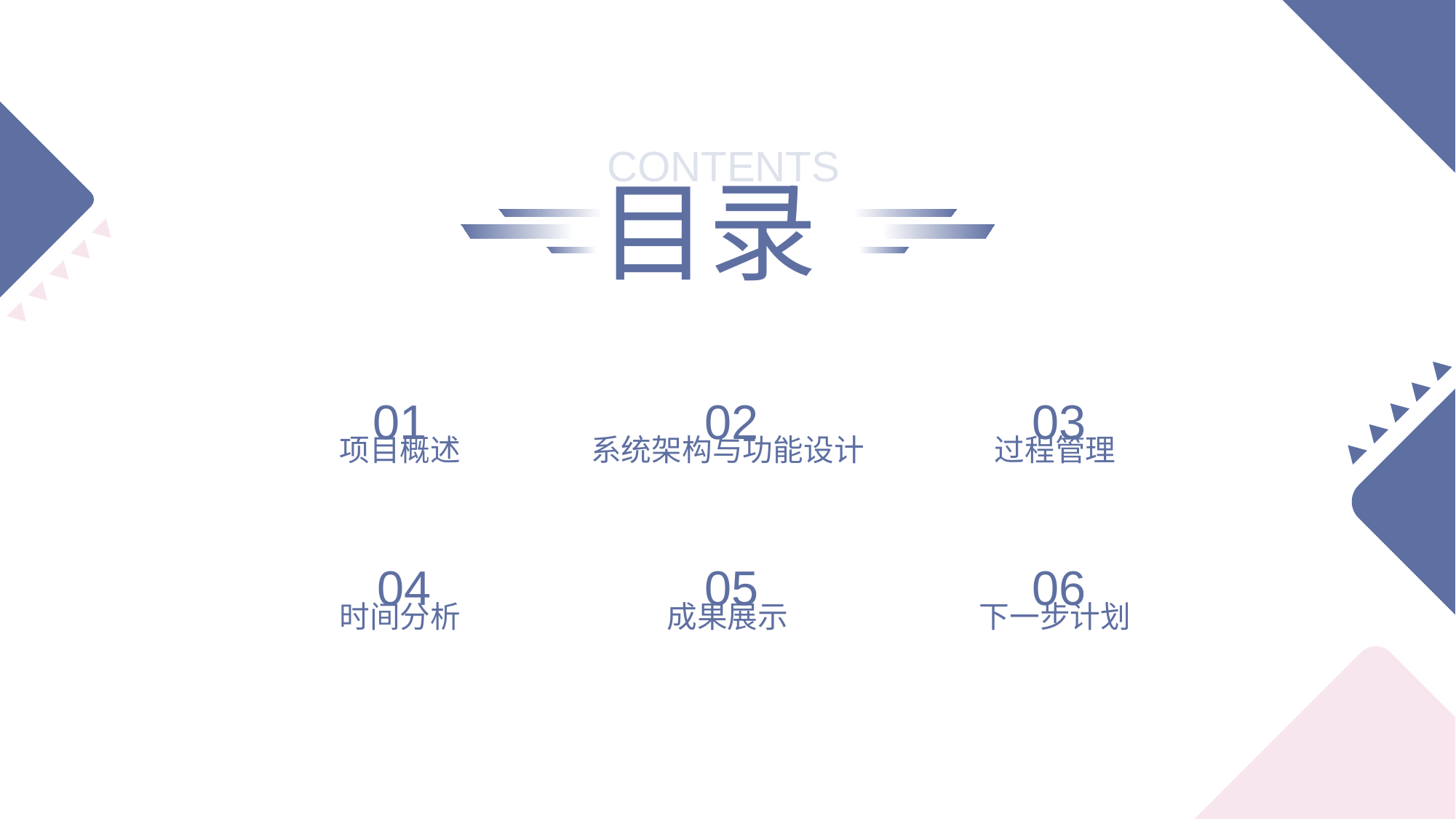

01
02
03
项目概述
系统架构与功能设计
过程管理
04
05
06
时间分析
成果展示
下一步计划